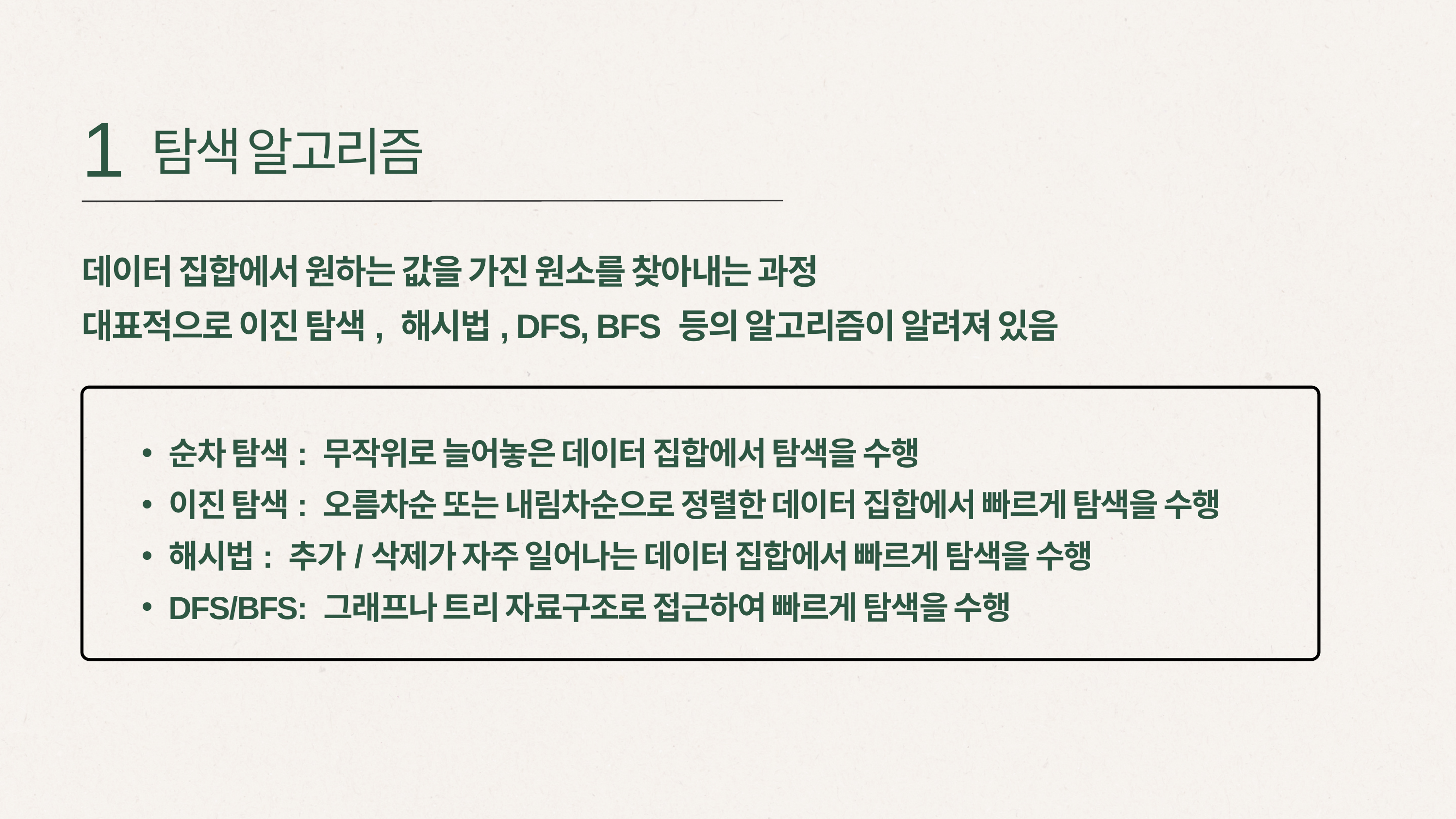

1
탐색 알고리즘

데이터 집합에서 원하는 값을 가진 원소를 찾아내는 과정
대표적으로 이진 탐색, 해시법, DFS, BFS 등의 알고리즘이 알려져 있음

순차 탐색: 무작위로 늘어놓은 데이터 집합에서 탐색을 수행
이진 탐색: 오름차순 또는 내림차순으로 정렬한 데이터 집합에서 빠르게 탐색을 수행
해시법: 추가/삭제가 자주 일어나는 데이터 집합에서 빠르게 탐색을 수행
DFS/BFS: 그래프나 트리 자료구조로 접근하여 빠르게 탐색을 수행